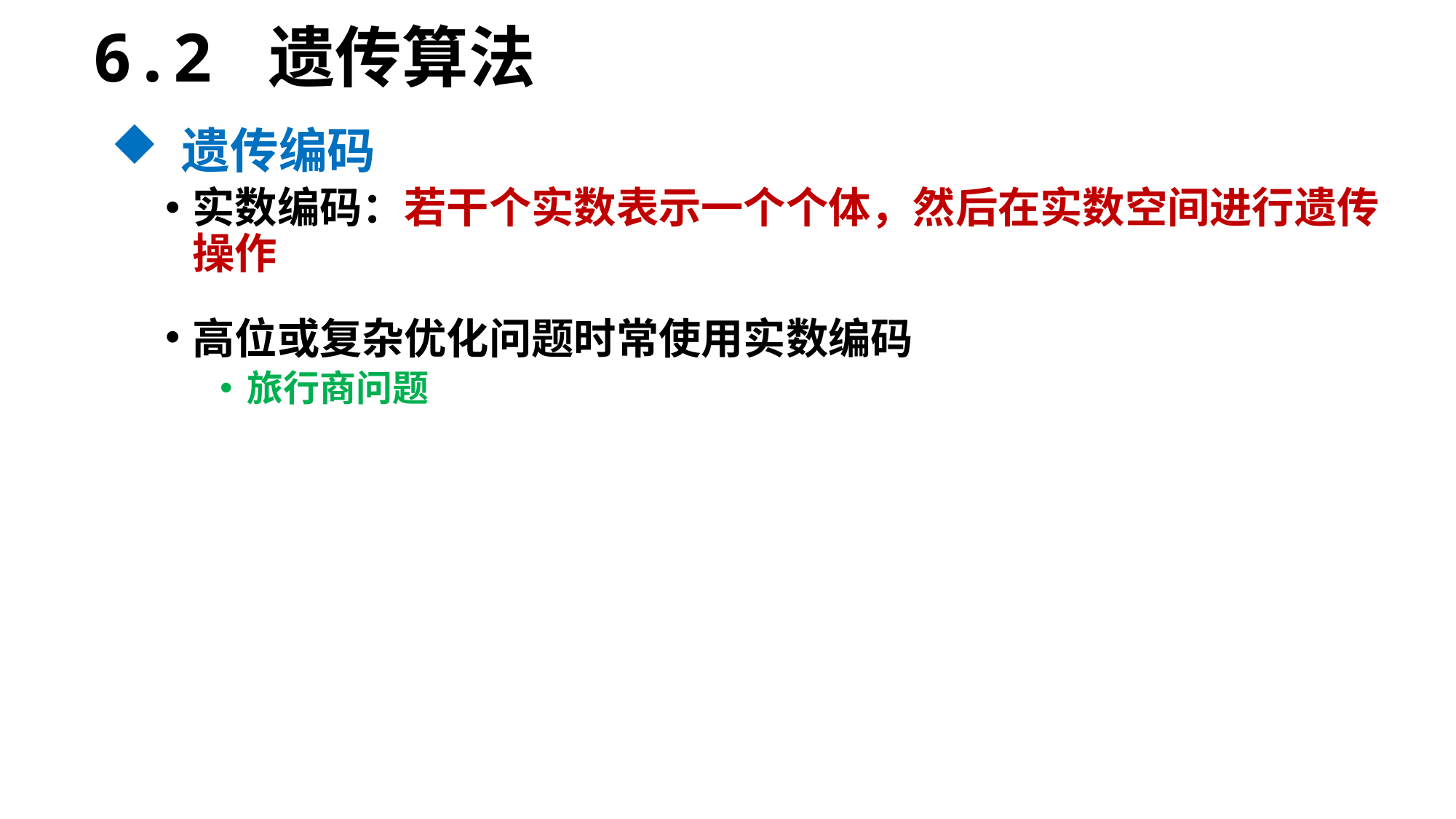

6.2 遗传算法
 遗传编码
实数编码：若干个实数表示一个个体，然后在实数空间进行遗传操作
高位或复杂优化问题时常使用实数编码
旅行商问题